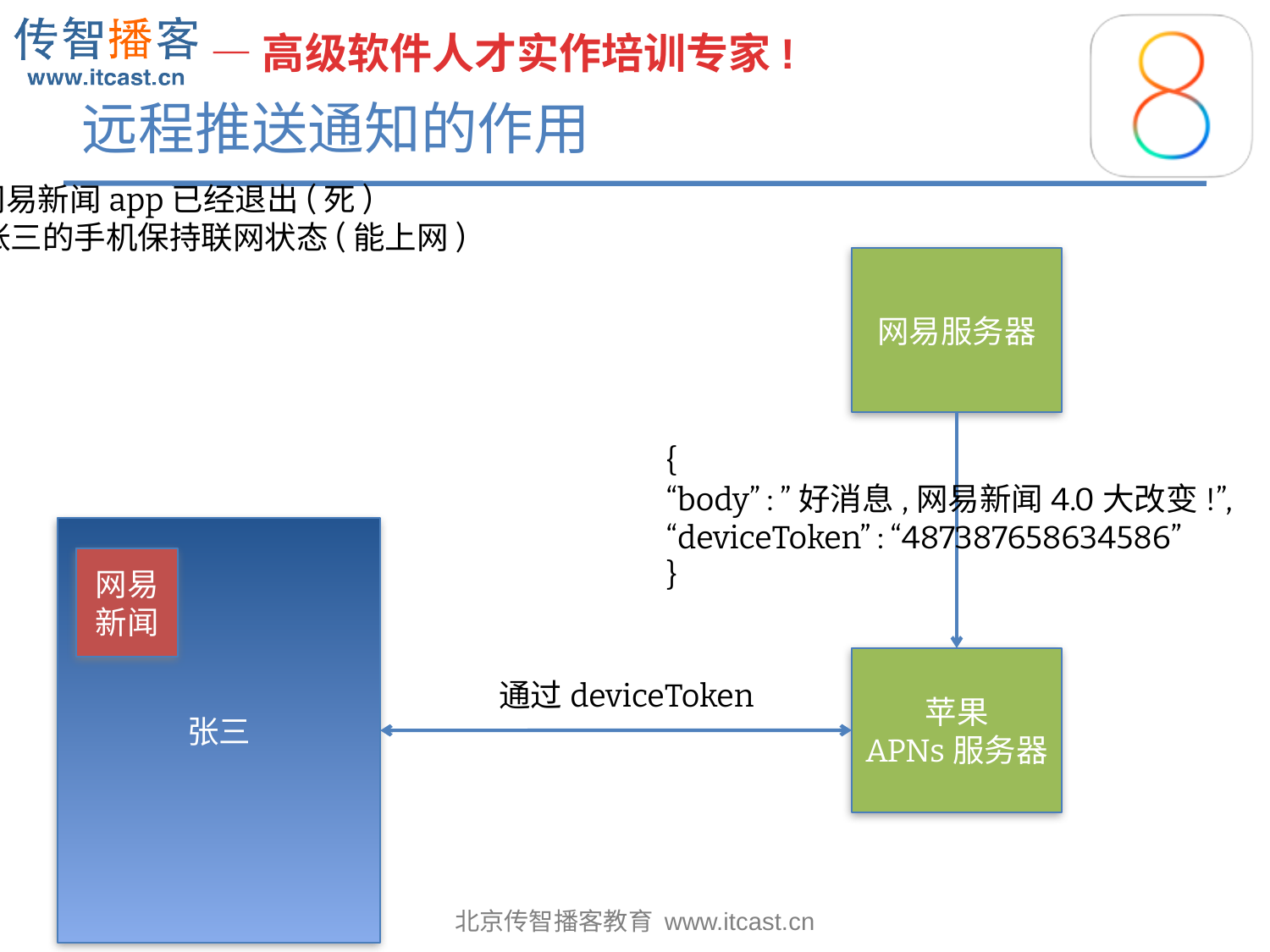

# 远程推送通知的作用
1.网易新闻app已经退出(死)
2.张三的手机保持联网状态(能上网)
网易服务器
{
“body” : ”好消息,网易新闻4.0大改变!”,
“deviceToken” : “487387658634586”
}
张三
网易新闻
苹果
APNs服务器
通过deviceToken